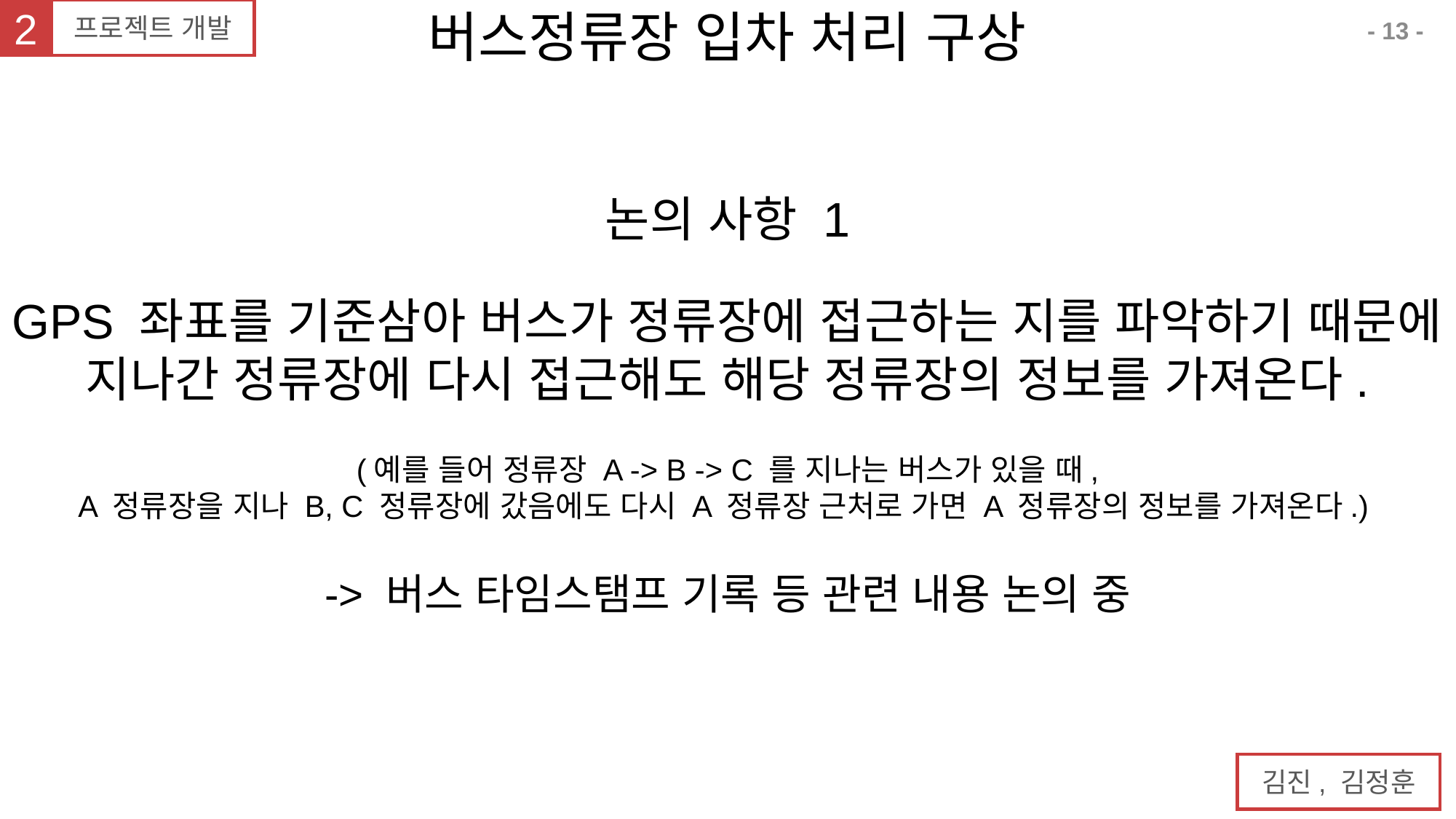

2

프로젝트 개발
버스정류장 입차 처리 구상
13
논의 사항 1

GPS 좌표를 기준삼아 버스가 정류장에 접근하는 지를 파악하기 때문에
지나간 정류장에 다시 접근해도 해당 정류장의 정보를 가져온다.

(예를 들어 정류장 A -> B -> C 를 지나는 버스가 있을 때,
A 정류장을 지나 B, C 정류장에 갔음에도 다시 A 정류장 근처로 가면 A 정류장의 정보를 가져온다.)

-> 버스 타임스탬프 기록 등 관련 내용 논의 중

김진, 김정훈